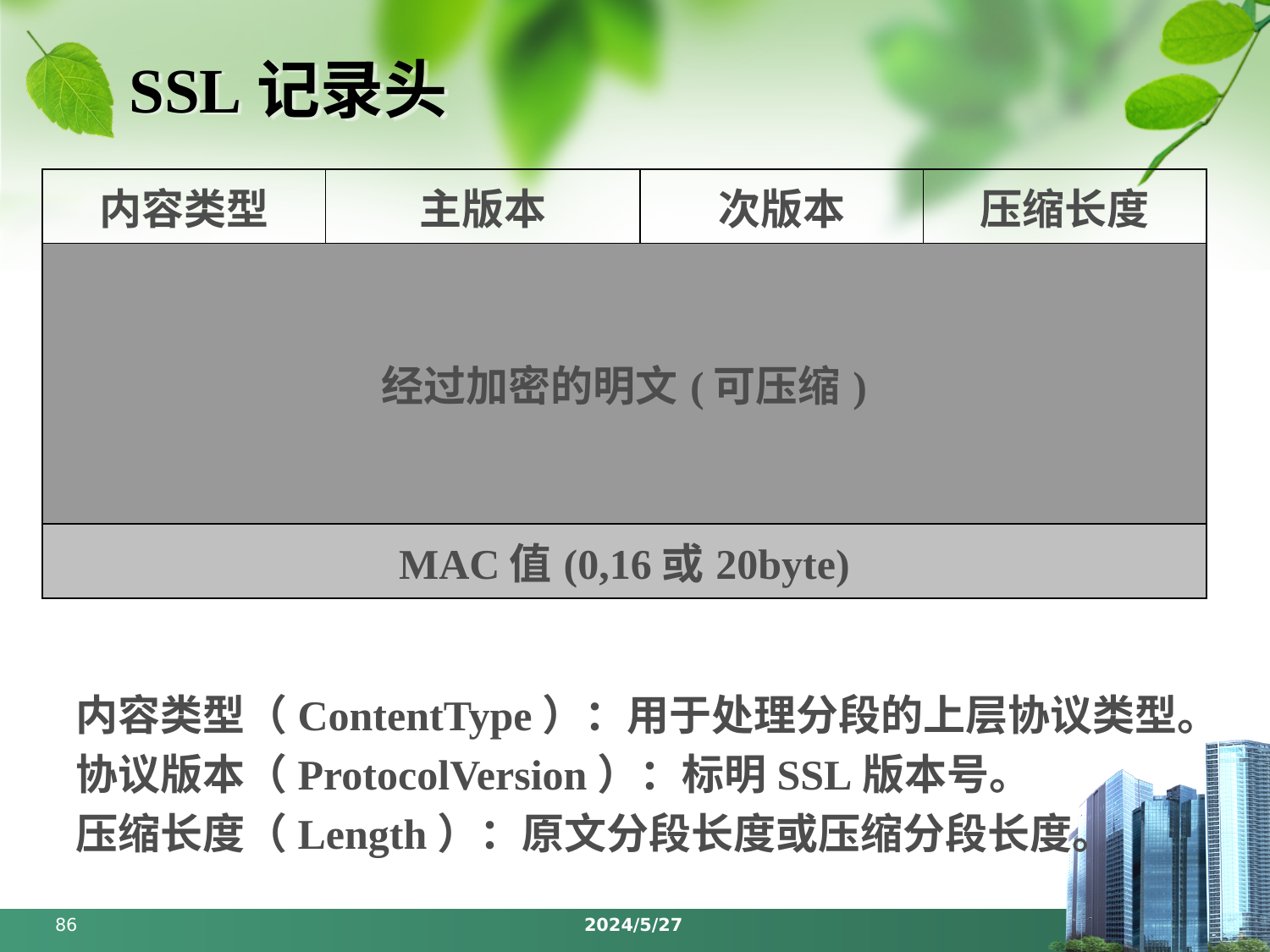

# SSL记录头
| 内容类型 | 主版本 | 次版本 | 压缩长度 |
| --- | --- | --- | --- |
| 经过加密的明文(可压缩) |  |  |  |
| MAC值(0,16或20byte) |  |  |  |
内容类型（ContentType）：用于处理分段的上层协议类型。
协议版本（ProtocolVersion）：标明SSL版本号。
压缩长度（Length）：原文分段长度或压缩分段长度。
86
2024/5/27